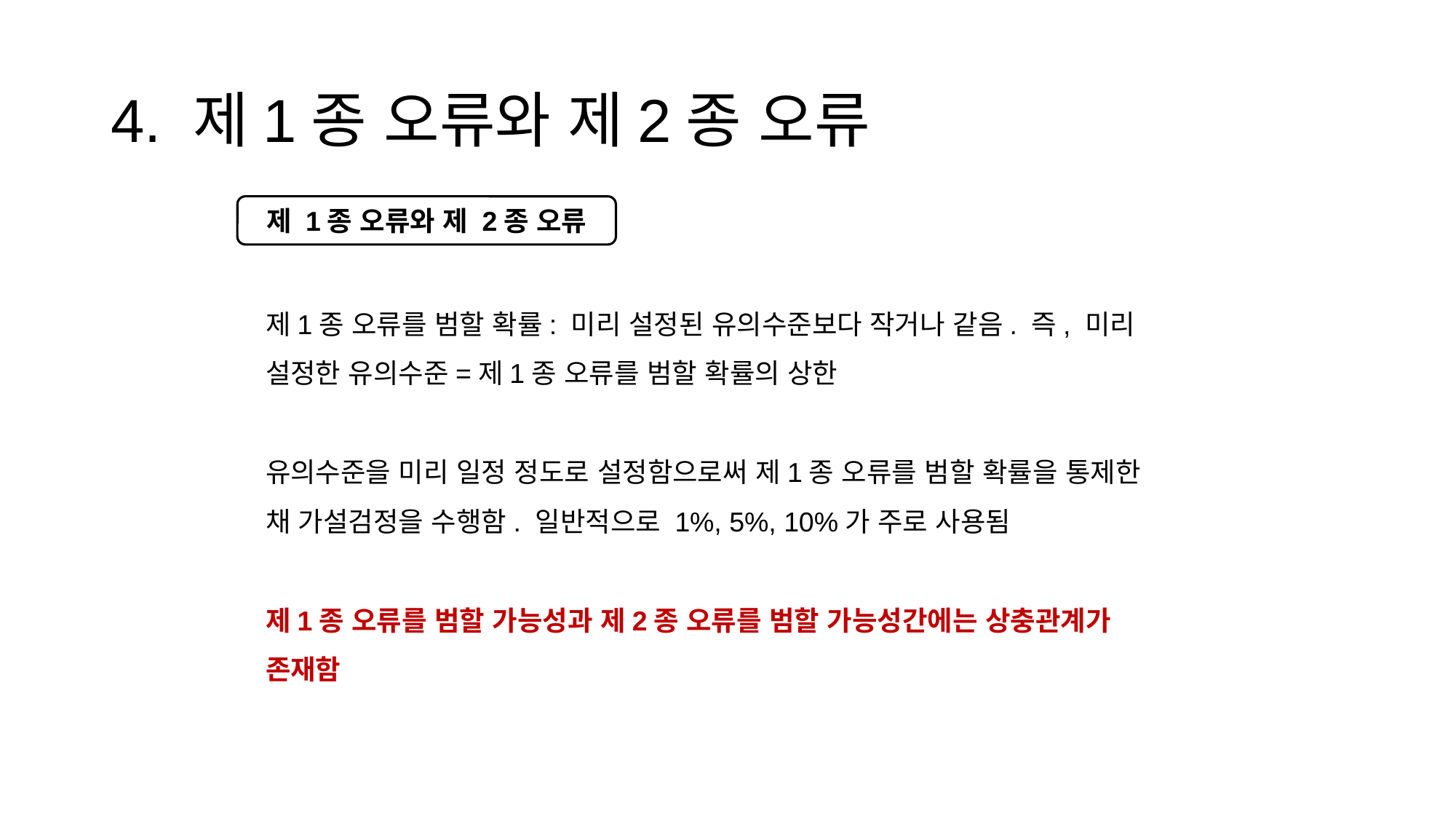

# 4. 제1종 오류와 제2종 오류
제 1종 오류와 제 2종 오류
제1종 오류를 범할 확률: 미리 설정된 유의수준보다 작거나 같음. 즉, 미리 설정한 유의수준=제1종 오류를 범할 확률의 상한

유의수준을 미리 일정 정도로 설정함으로써 제1종 오류를 범할 확률을 통제한 채 가설검정을 수행함. 일반적으로 1%, 5%, 10%가 주로 사용됨

제1종 오류를 범할 가능성과 제2종 오류를 범할 가능성간에는 상충관계가 존재함